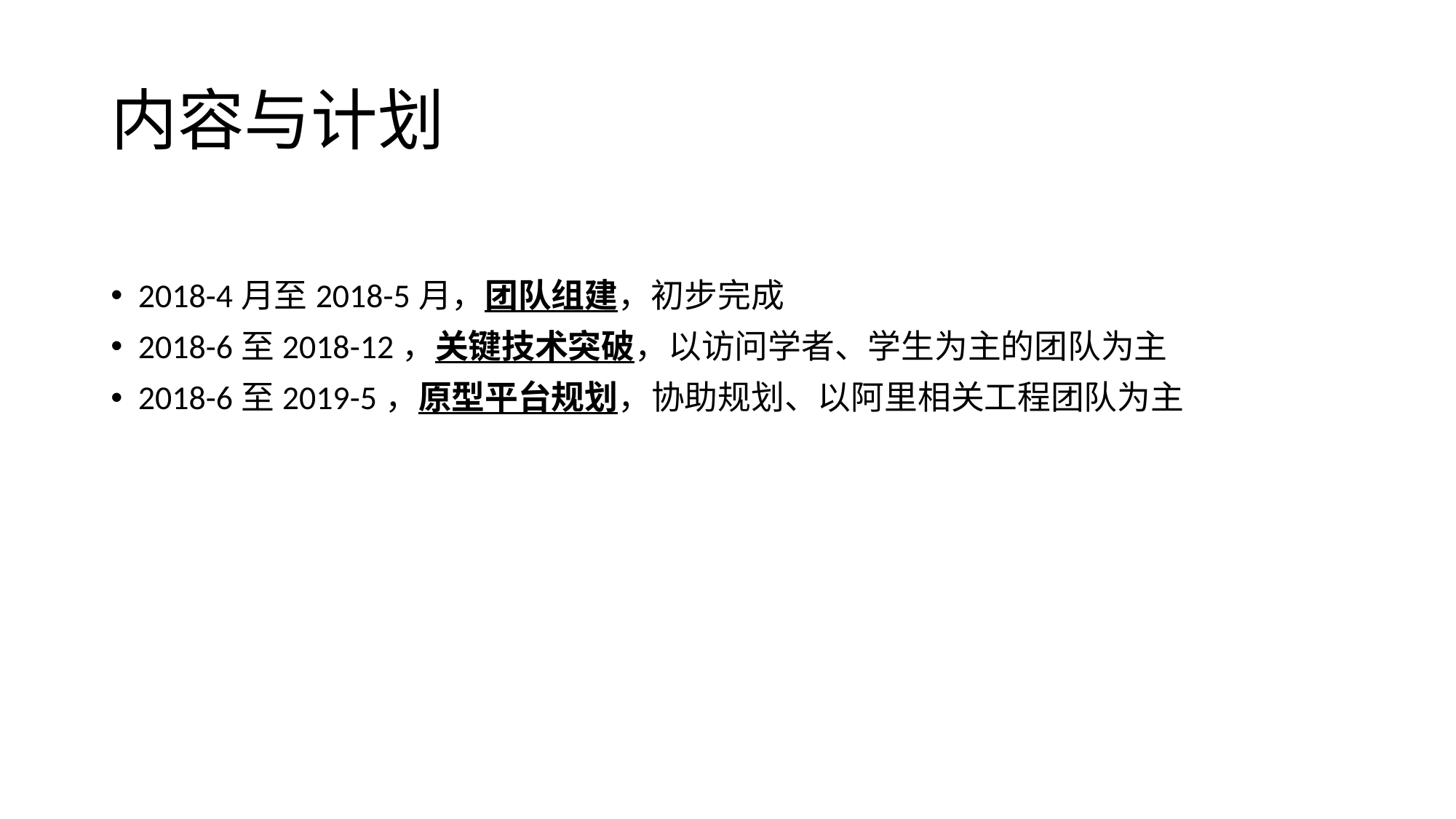

# 内容与计划

2018-4月至2018-5月，团队组建，初步完成
2018-6至2018-12，关键技术突破，以访问学者、学生为主的团队为主
2018-6至2019-5，原型平台规划，协助规划、以阿里相关工程团队为主